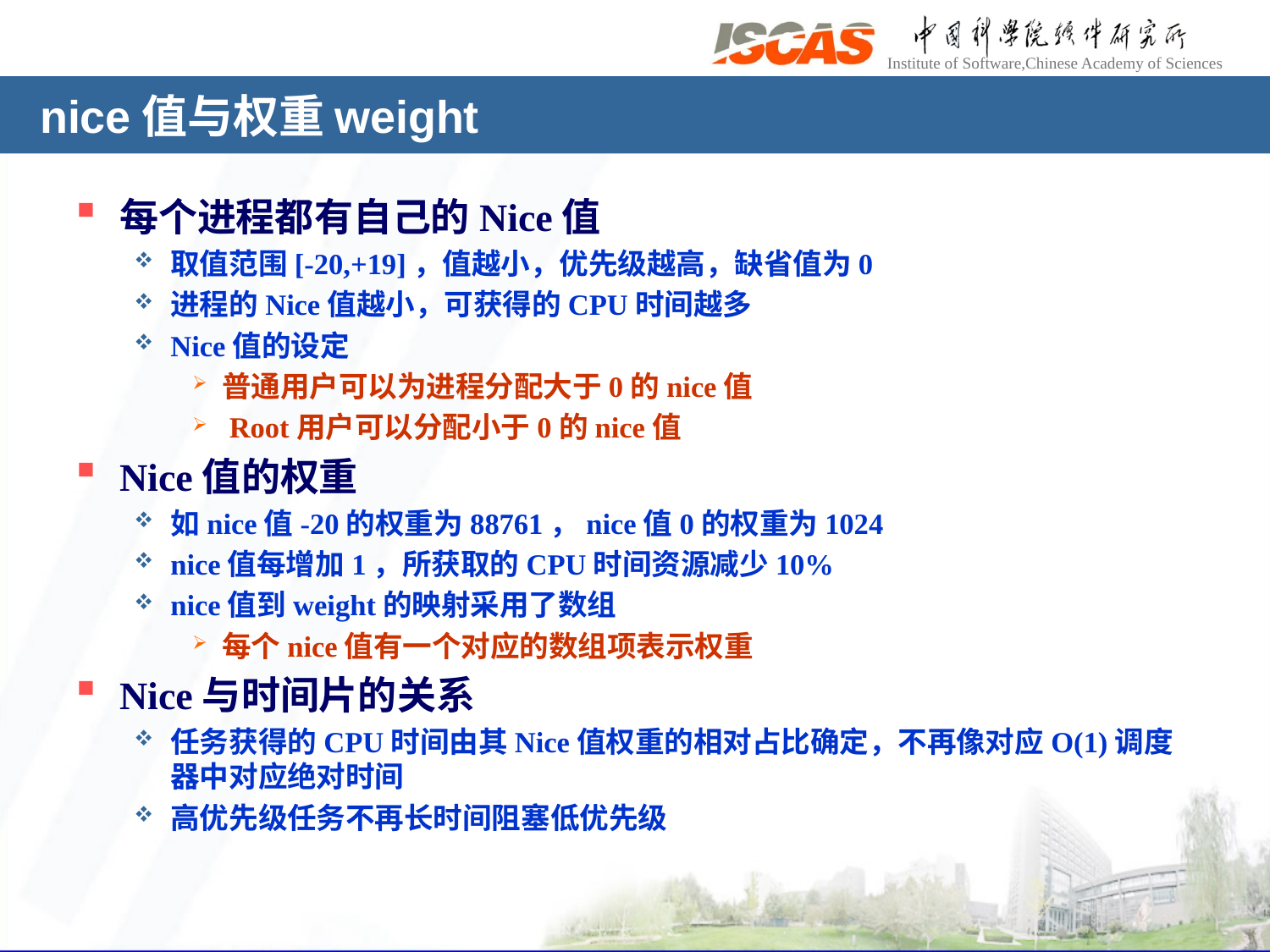

# nice值与权重weight
每个进程都有自己的Nice值
取值范围[-20,+19]，值越小，优先级越高，缺省值为0
进程的Nice值越小，可获得的CPU时间越多
Nice值的设定
普通用户可以为进程分配大于0的nice值
 Root用户可以分配小于0的nice值
Nice值的权重
如nice值-20的权重为88761，nice值0的权重为1024
nice值每增加1，所获取的CPU时间资源减少10%
nice值到weight的映射采用了数组
每个nice值有一个对应的数组项表示权重
Nice与时间片的关系
任务获得的CPU时间由其Nice值权重的相对占比确定，不再像对应O(1)调度器中对应绝对时间
高优先级任务不再长时间阻塞低优先级